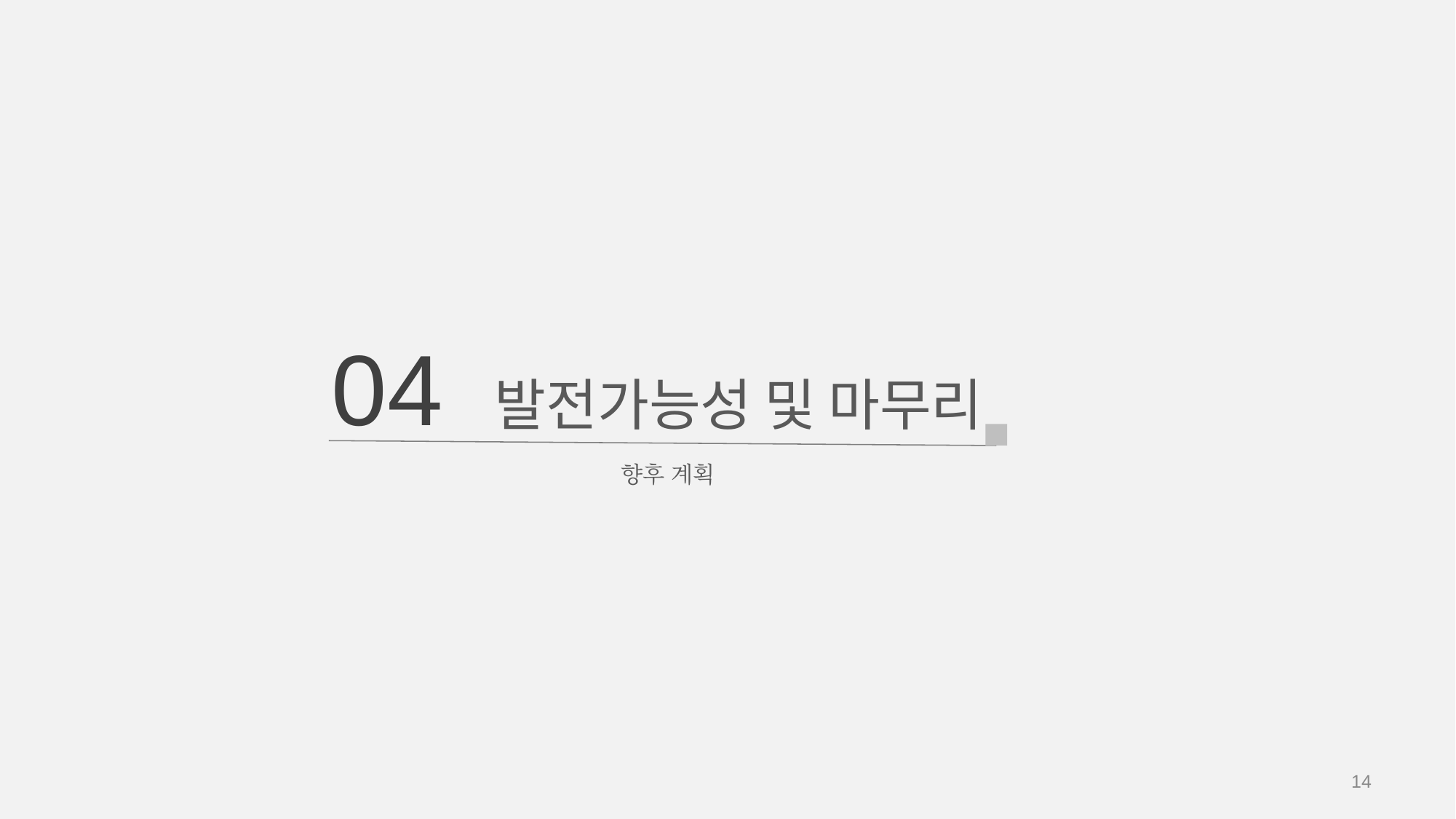

04 발전가능성 및 마무리

향후 계획
14